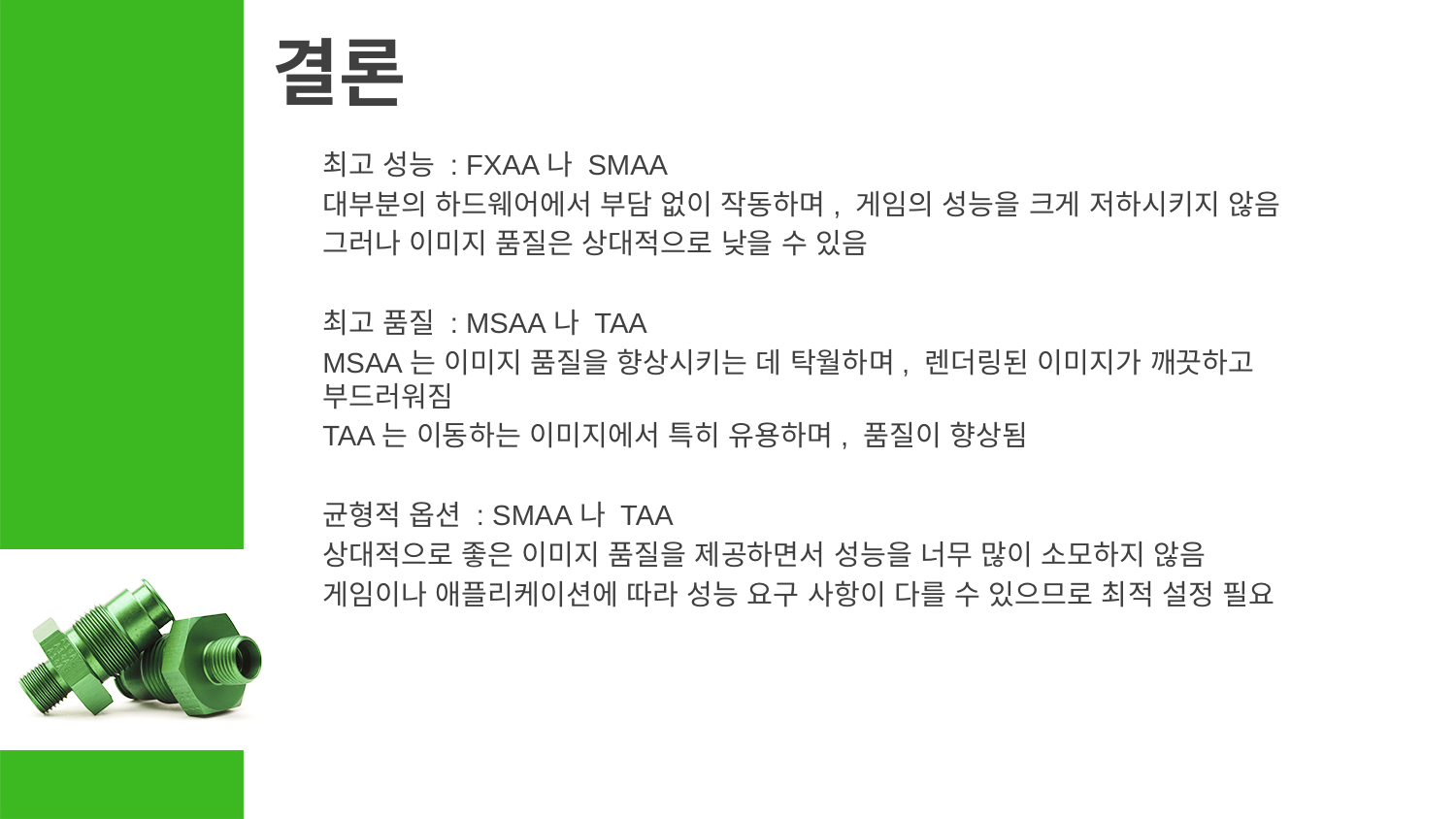

# 결론
최고 성능 : FXAA나 SMAA
대부분의 하드웨어에서 부담 없이 작동하며, 게임의 성능을 크게 저하시키지 않음
그러나 이미지 품질은 상대적으로 낮을 수 있음

최고 품질 : MSAA나 TAA
MSAA는 이미지 품질을 향상시키는 데 탁월하며, 렌더링된 이미지가 깨끗하고 부드러워짐
TAA는 이동하는 이미지에서 특히 유용하며, 품질이 향상됨

균형적 옵션 : SMAA나 TAA
상대적으로 좋은 이미지 품질을 제공하면서 성능을 너무 많이 소모하지 않음
게임이나 애플리케이션에 따라 성능 요구 사항이 다를 수 있으므로 최적 설정 필요